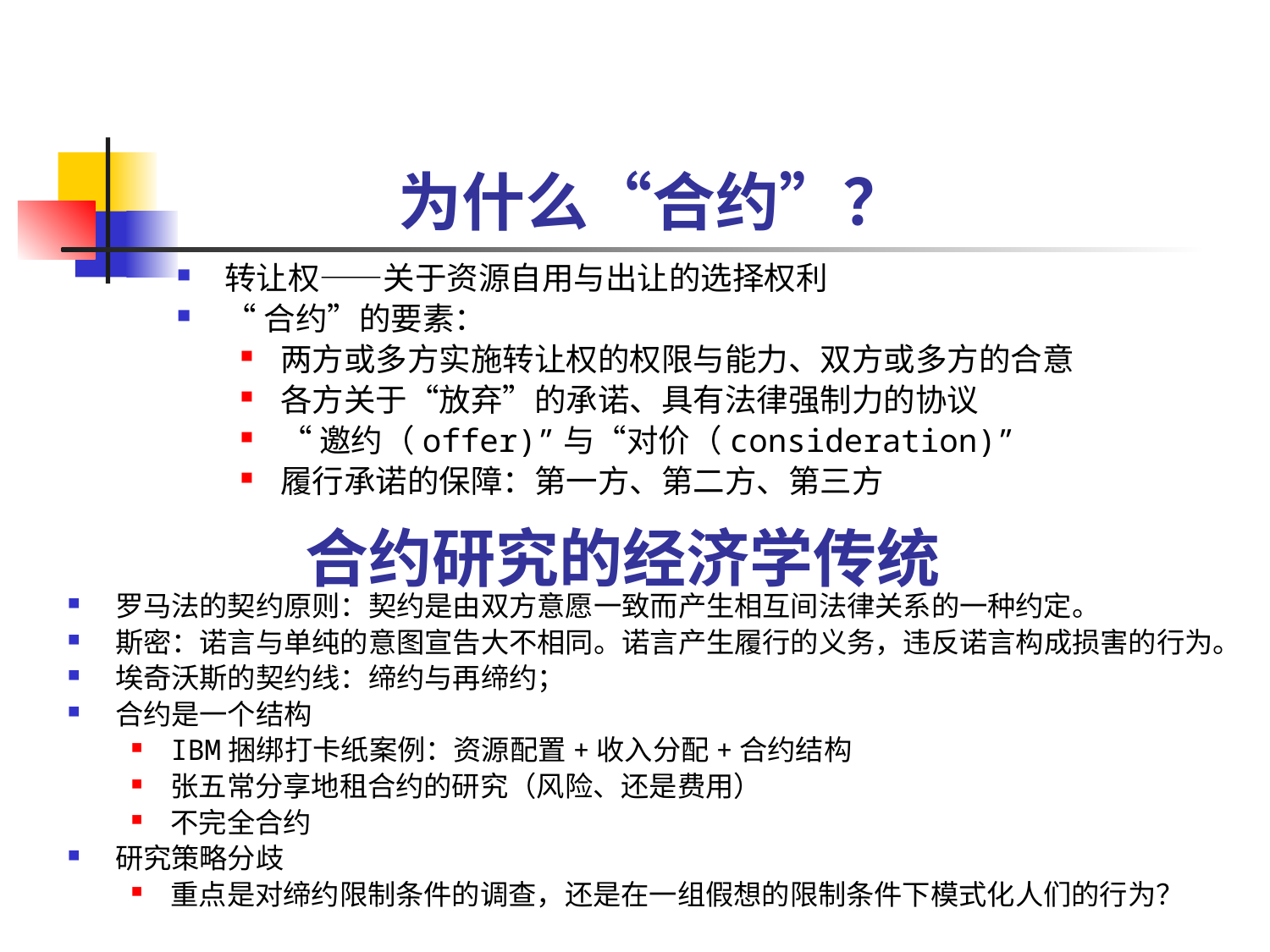

# 为什么“合约”？
转让权——关于资源自用与出让的选择权利
“合约”的要素：
两方或多方实施转让权的权限与能力、双方或多方的合意
各方关于“放弃”的承诺、具有法律强制力的协议
“邀约（offer)”与“对价（consideration)”
履行承诺的保障：第一方、第二方、第三方

合约研究的经济学传统
罗马法的契约原则：契约是由双方意愿一致而产生相互间法律关系的一种约定。
斯密：诺言与单纯的意图宣告大不相同。诺言产生履行的义务，违反诺言构成损害的行为。
埃奇沃斯的契约线：缔约与再缔约；
合约是一个结构
IBM捆绑打卡纸案例：资源配置+收入分配+合约结构
张五常分享地租合约的研究（风险、还是费用）
不完全合约
研究策略分歧
重点是对缔约限制条件的调查，还是在一组假想的限制条件下模式化人们的行为？